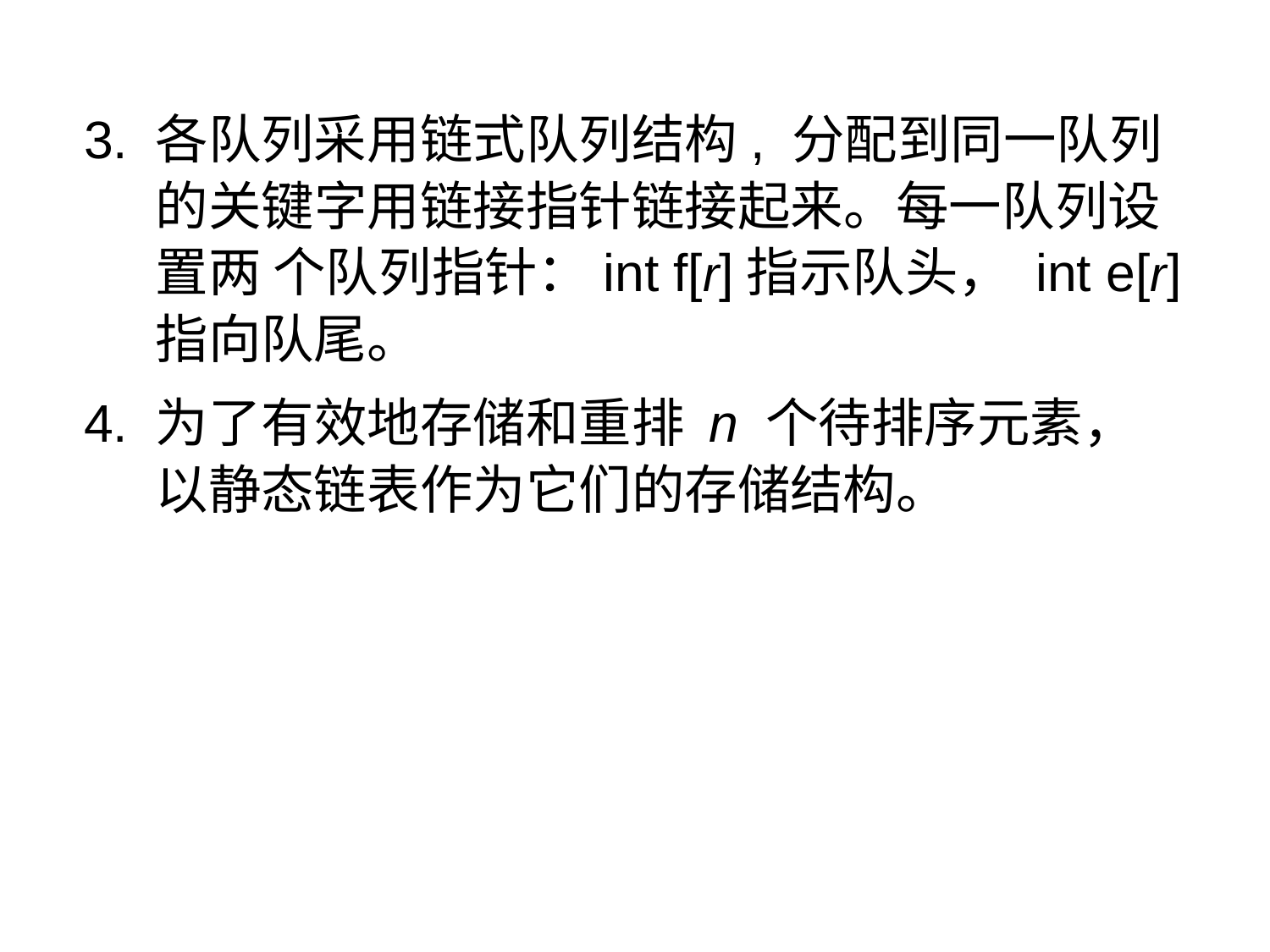

各队列采用链式队列结构, 分配到同一队列的关键字用链接指针链接起来。每一队列设置两 个队列指针：int f[r]指示队头， int e[r] 指向队尾。
为了有效地存储和重排 n 个待排序元素，以静态链表作为它们的存储结构。